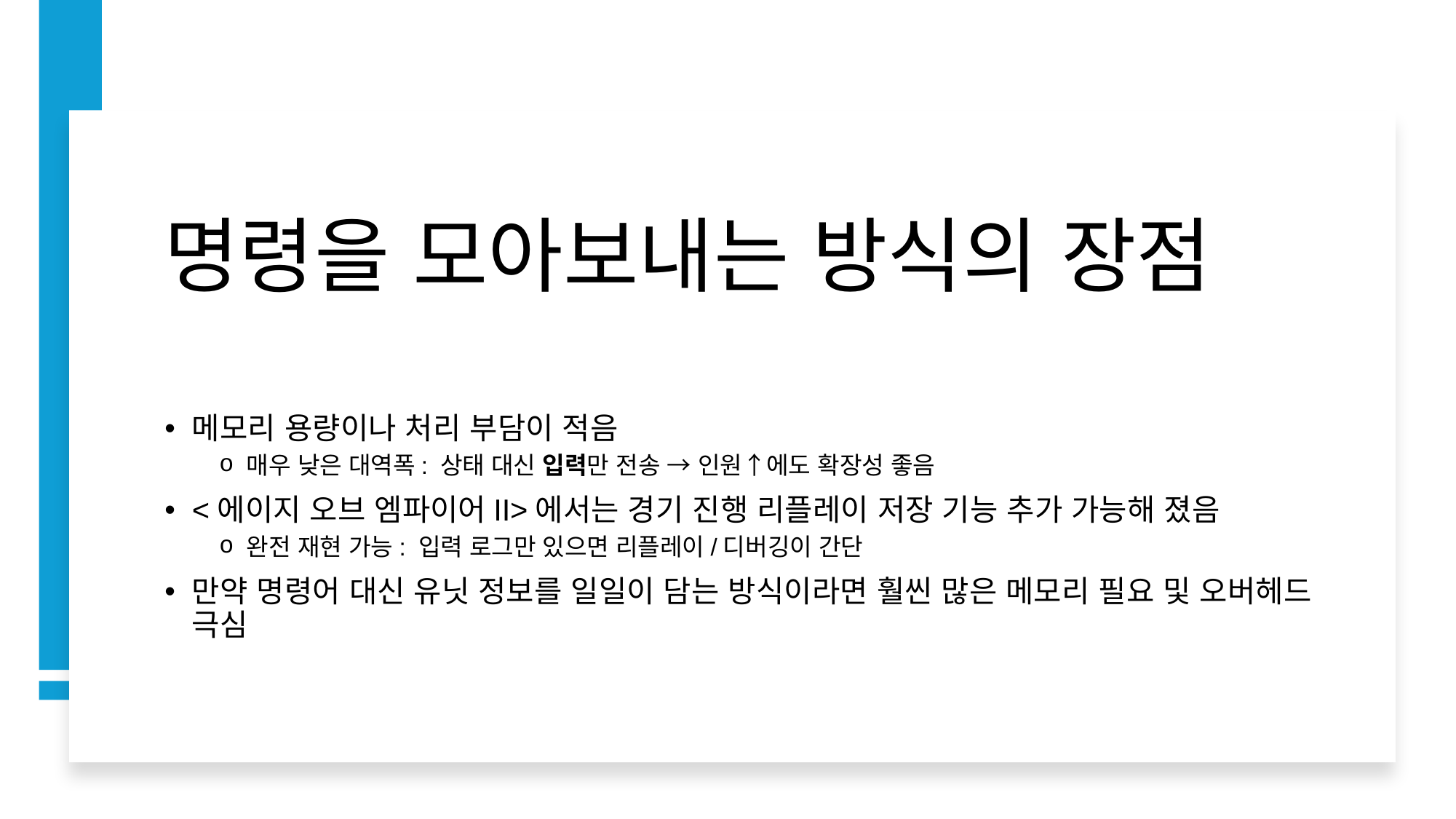

# 명령을 모아보내는 방식의 장점

메모리 용량이나 처리 부담이 적음
매우 낮은 대역폭: 상태 대신 입력만 전송 → 인원↑에도 확장성 좋음
<에이지 오브 엠파이어II>에서는 경기 진행 리플레이 저장 기능 추가 가능해 졌음
완전 재현 가능: 입력 로그만 있으면 리플레이/디버깅이 간단
만약 명령어 대신 유닛 정보를 일일이 담는 방식이라면 훨씬 많은 메모리 필요 및 오버헤드 극심